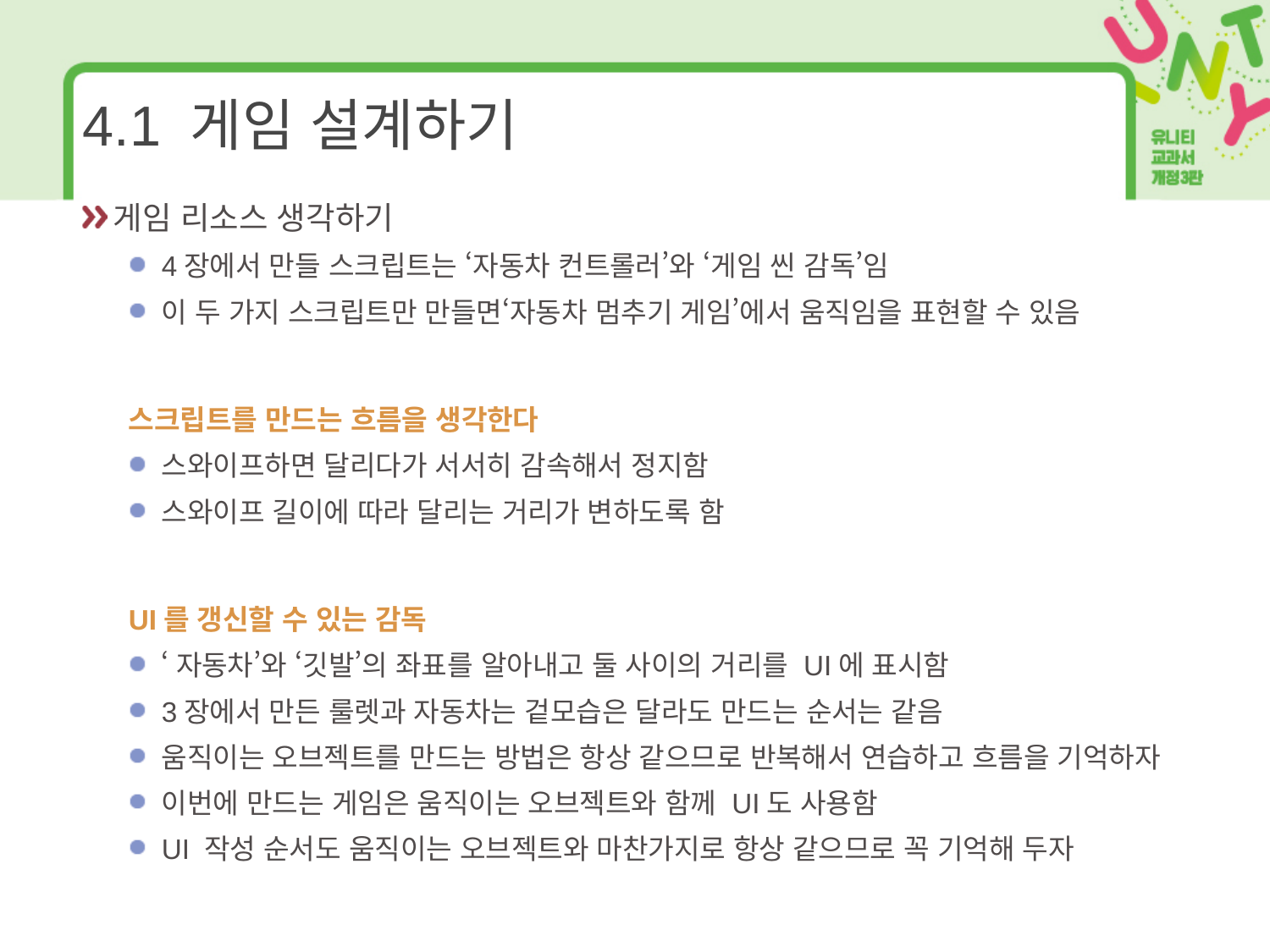

# 4.1 게임 설계하기
게임 리소스 생각하기
4장에서 만들 스크립트는 ‘자동차 컨트롤러’와 ‘게임 씬 감독’임
이 두 가지 스크립트만 만들면‘자동차 멈추기 게임’에서 움직임을 표현할 수 있음

스크립트를 만드는 흐름을 생각한다
스와이프하면 달리다가 서서히 감속해서 정지함
스와이프 길이에 따라 달리는 거리가 변하도록 함

UI를 갱신할 수 있는 감독
‘자동차’와 ‘깃발’의 좌표를 알아내고 둘 사이의 거리를 UI에 표시함
3장에서 만든 룰렛과 자동차는 겉모습은 달라도 만드는 순서는 같음
움직이는 오브젝트를 만드는 방법은 항상 같으므로 반복해서 연습하고 흐름을 기억하자
이번에 만드는 게임은 움직이는 오브젝트와 함께 UI도 사용함
UI 작성 순서도 움직이는 오브젝트와 마찬가지로 항상 같으므로 꼭 기억해 두자